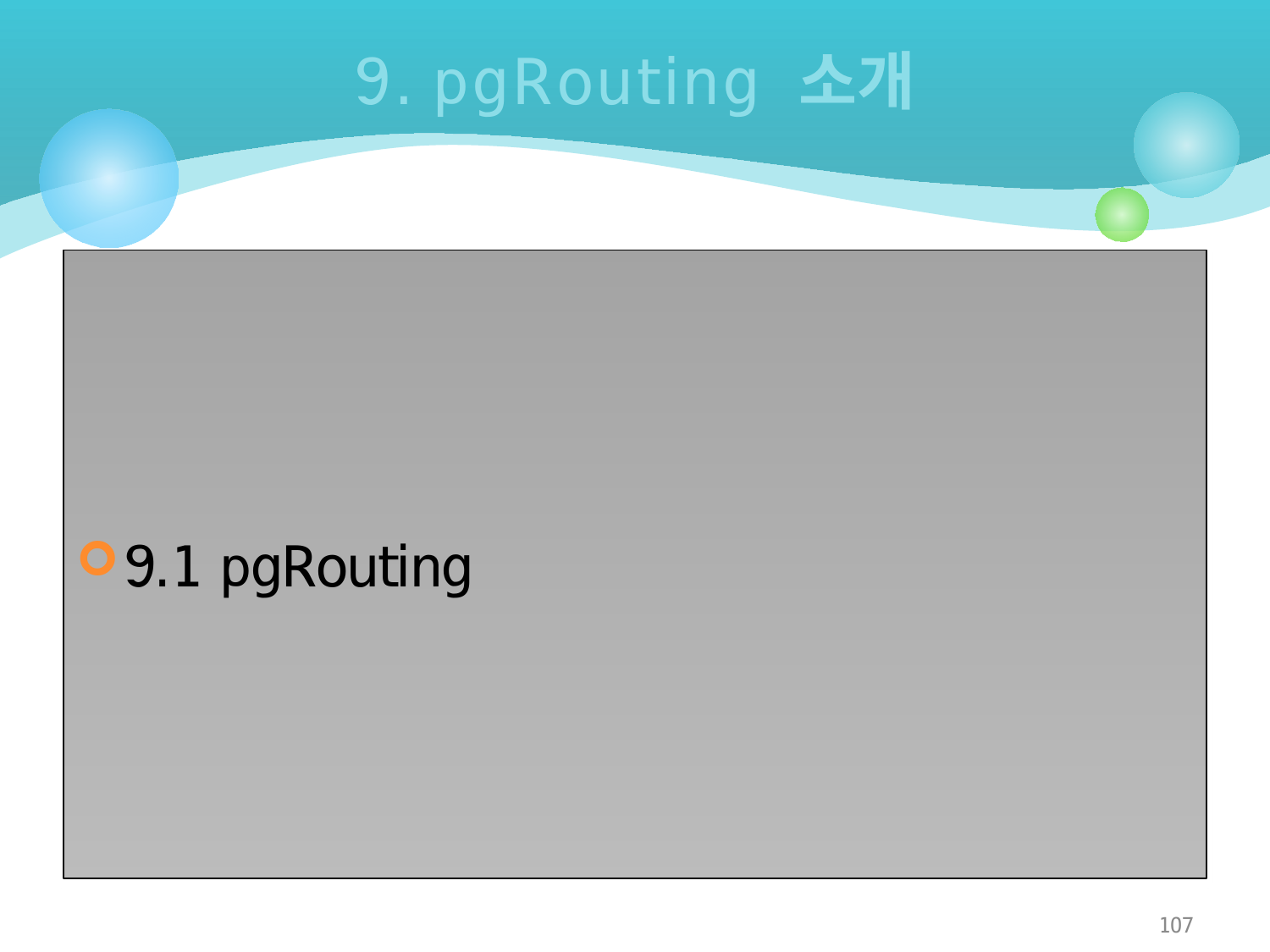

# 9. pgRouting 소개
9.1 pgRouting
107